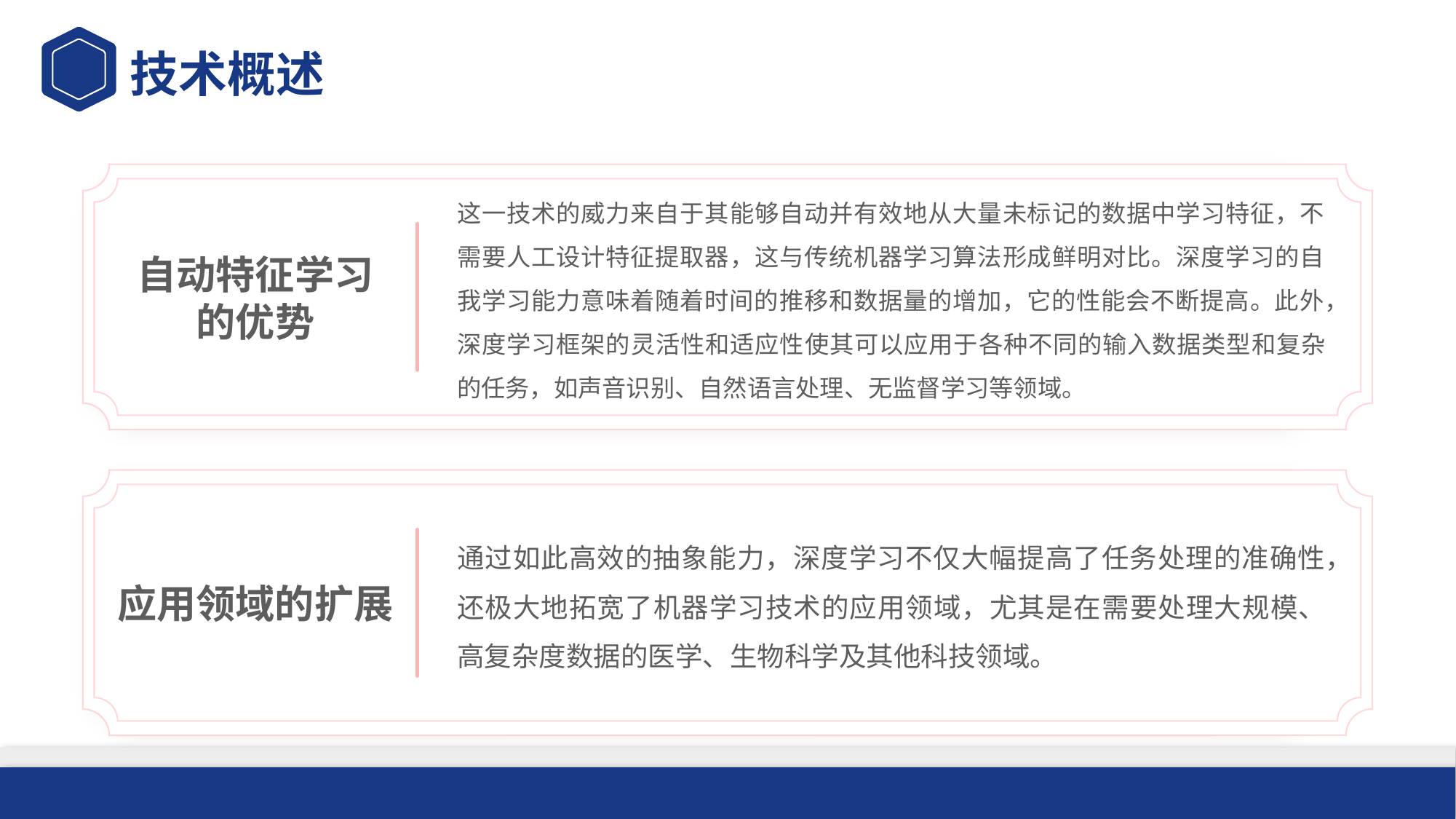

技术概述

这一技术的威力来自于其能够自动并有效地从大量未标记的数据中学习特征，不需要人工设计特征提取器，这与传统机器学习算法形成鲜明对比。深度学习的自我学习能力意味着随着时间的推移和数据量的增加，它的性能会不断提高。此外，深度学习框架的灵活性和适应性使其可以应用于各种不同的输入数据类型和复杂的任务，如声音识别、自然语言处理、无监督学习等领域。
自动特征学习
的优势

通过如此高效的抽象能力，深度学习不仅大幅提高了任务处理的准确性，还极大地拓宽了机器学习技术的应用领域，尤其是在需要处理大规模、高复杂度数据的医学、生物科学及其他科技领域。
应用领域的扩展